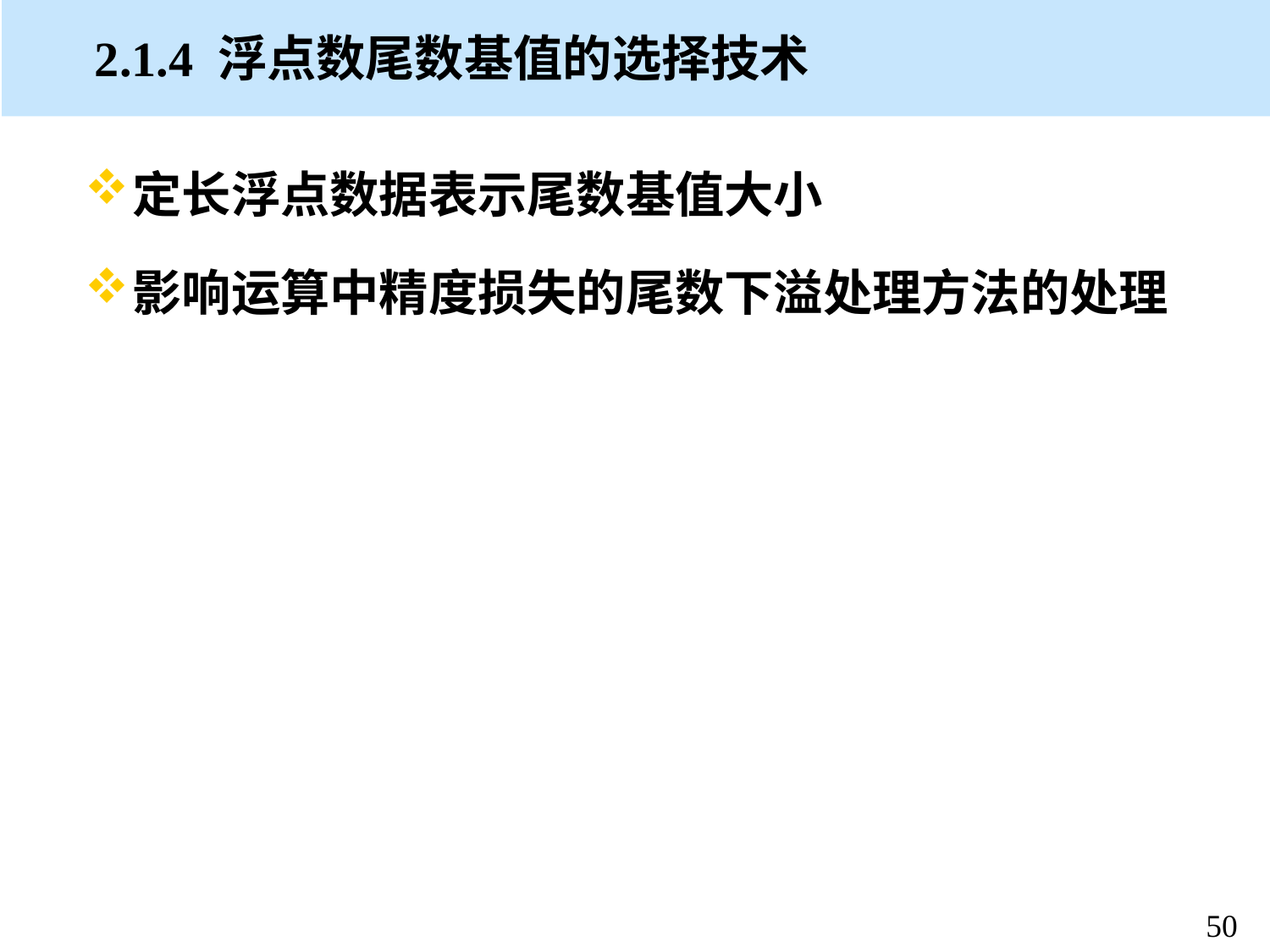

# 2.1.4 浮点数尾数基值的选择技术
定长浮点数据表示尾数基值大小
影响运算中精度损失的尾数下溢处理方法的处理